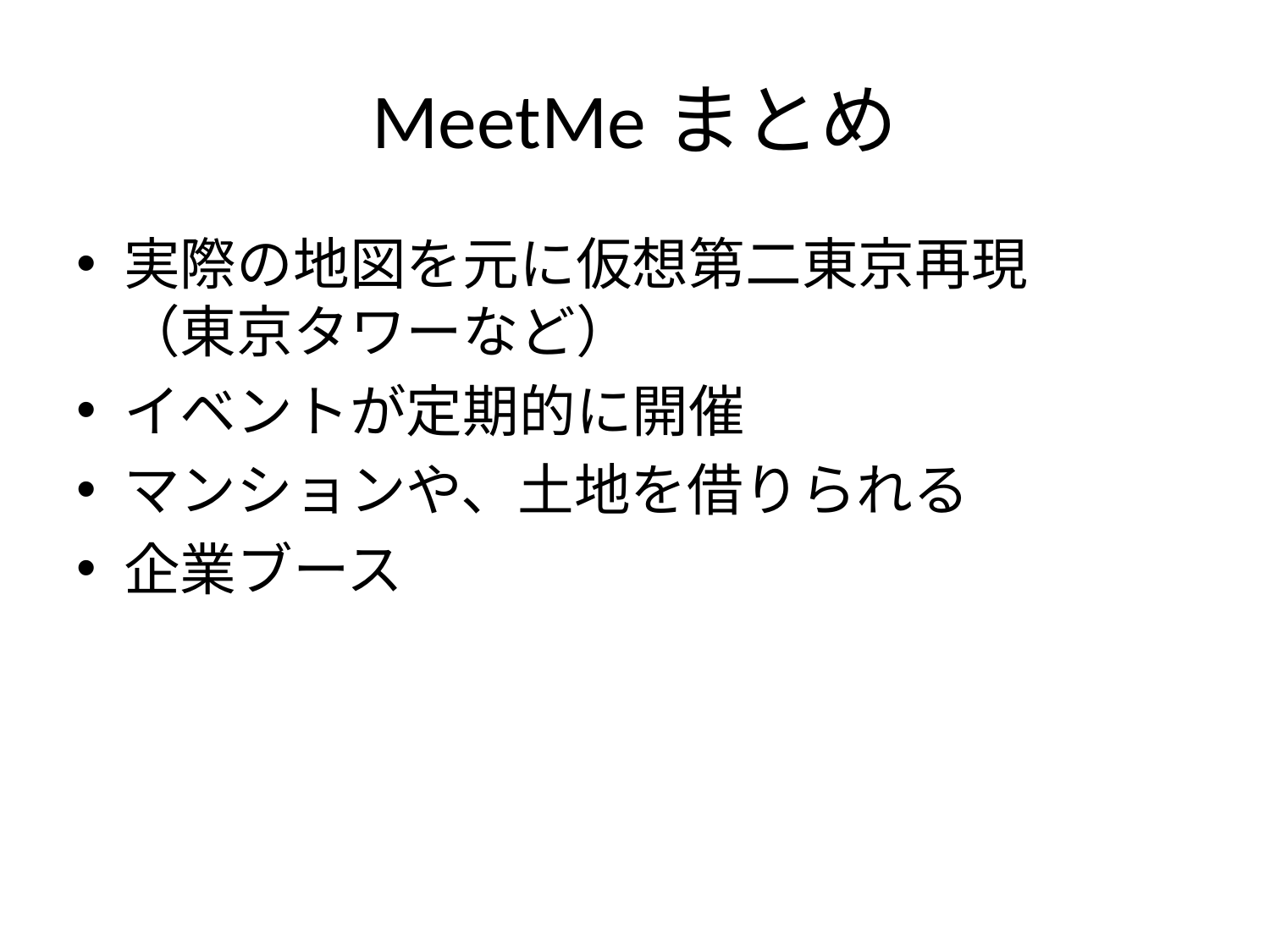

# MeetMeまとめ
実際の地図を元に仮想第二東京再現
（東京タワーなど）
イベントが定期的に開催
マンションや、土地を借りられる
企業ブース